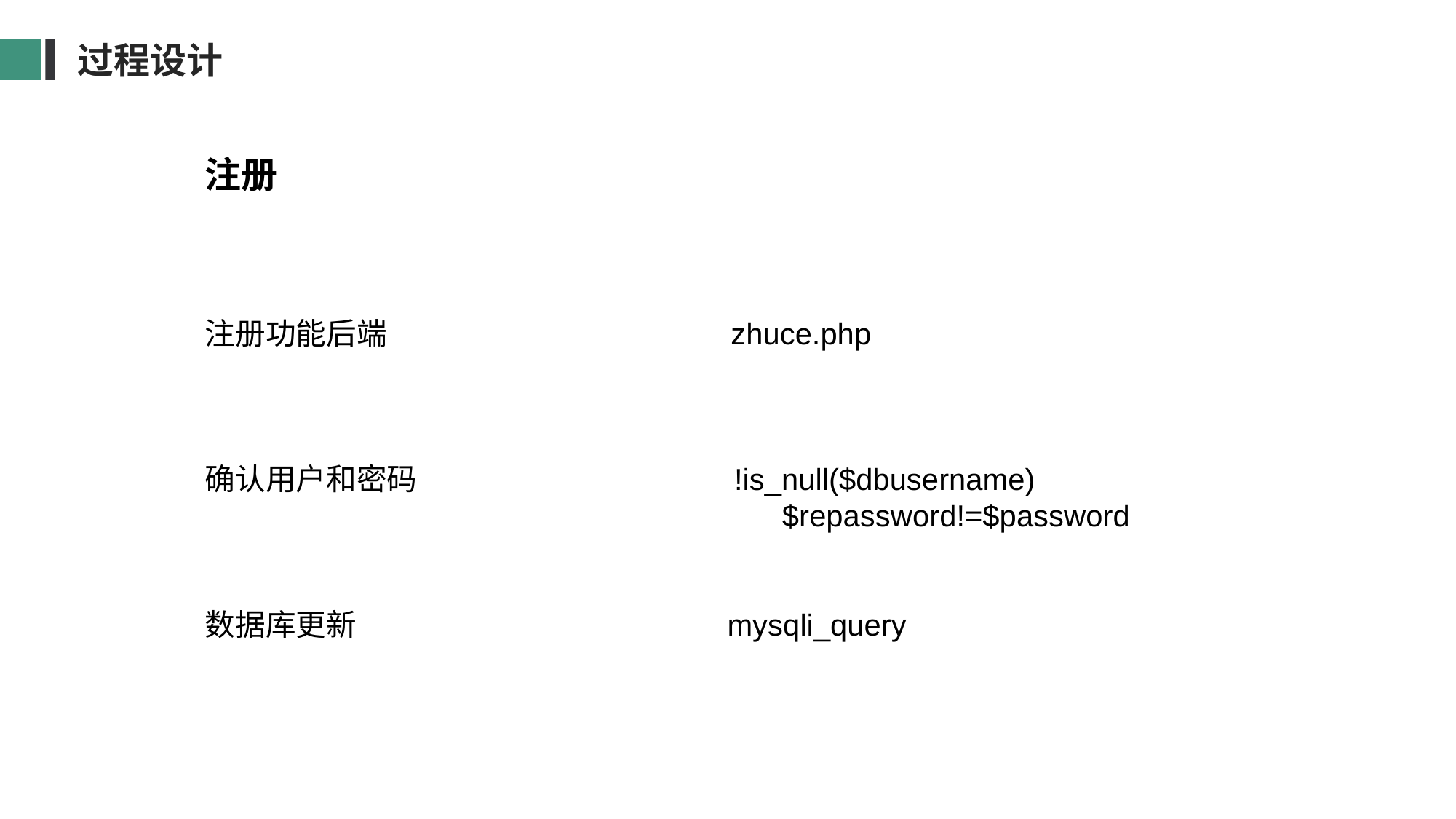

过程设计

注册
注册功能后端                                                  zhuce.php

确认用户和密码                                              !is_null($dbusername)
                                                                     $repassword!=$password

数据库更新                                                      mysqli_query